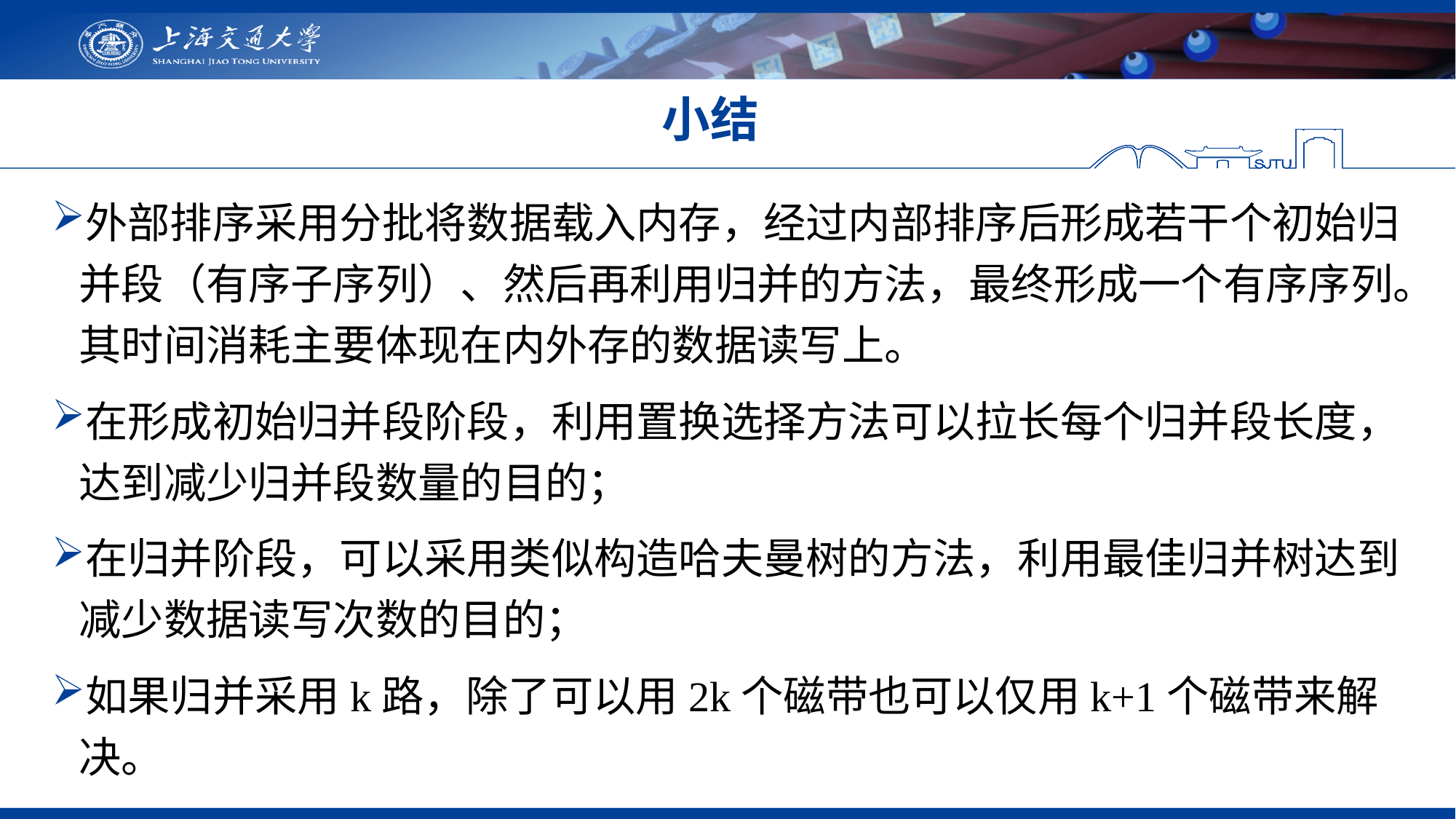

# 小结
外部排序采用分批将数据载入内存，经过内部排序后形成若干个初始归并段（有序子序列）、然后再利用归并的方法，最终形成一个有序序列。其时间消耗主要体现在内外存的数据读写上。
在形成初始归并段阶段，利用置换选择方法可以拉长每个归并段长度，达到减少归并段数量的目的；
在归并阶段，可以采用类似构造哈夫曼树的方法，利用最佳归并树达到减少数据读写次数的目的；
如果归并采用k路，除了可以用2k个磁带也可以仅用k+1个磁带来解决。